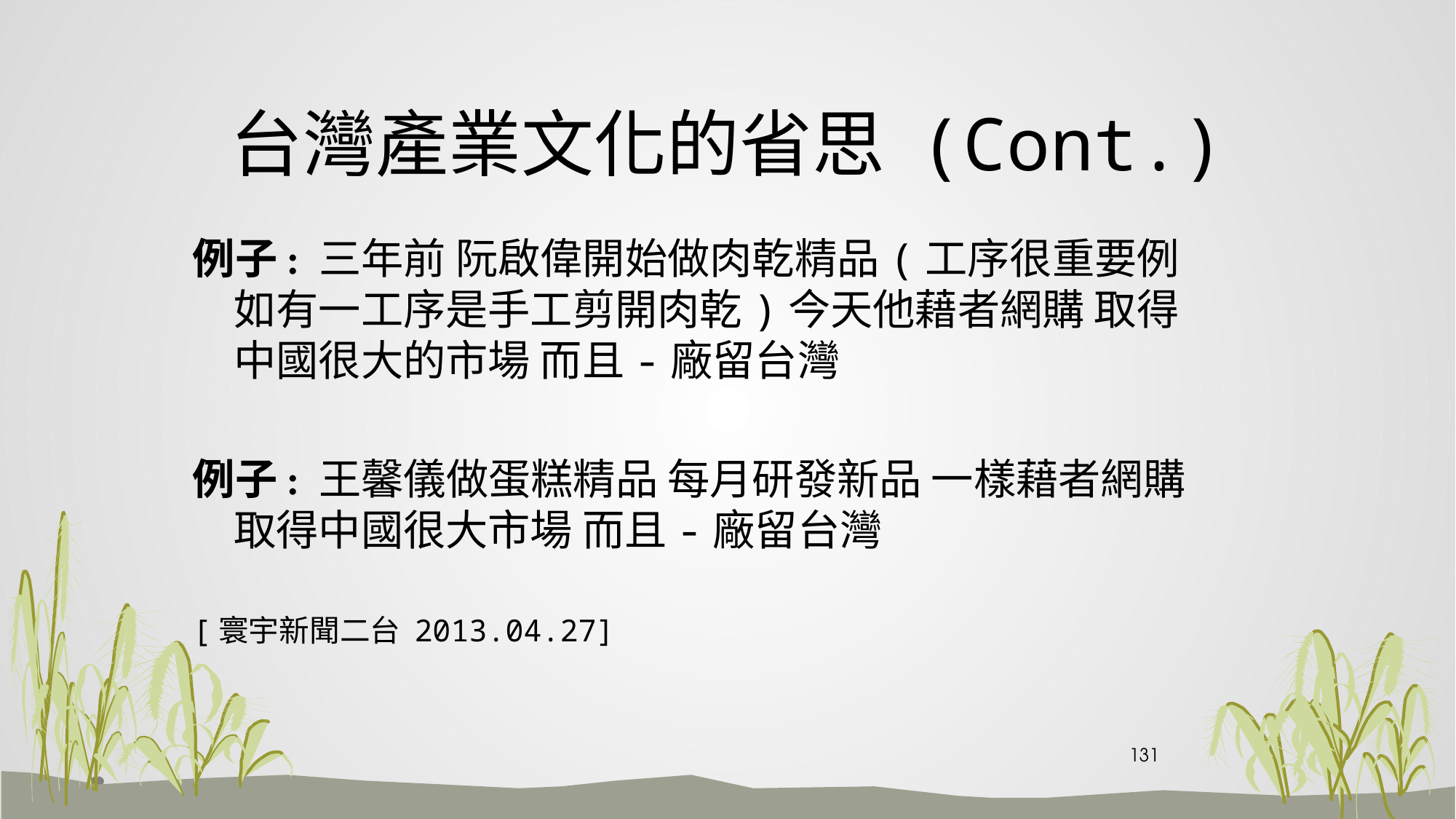

# 台灣產業文化的省思 (Cont.)
例子: 三年前 阮啟偉開始做肉乾精品(工序很重要例如有一工序是手工剪開肉乾)今天他藉者網購 取得中國很大的市場 而且-廠留台灣

例子: 王馨儀做蛋糕精品 每月研發新品 一樣藉者網購 取得中國很大市場 而且-廠留台灣

[寰宇新聞二台 2013.04.27]
131